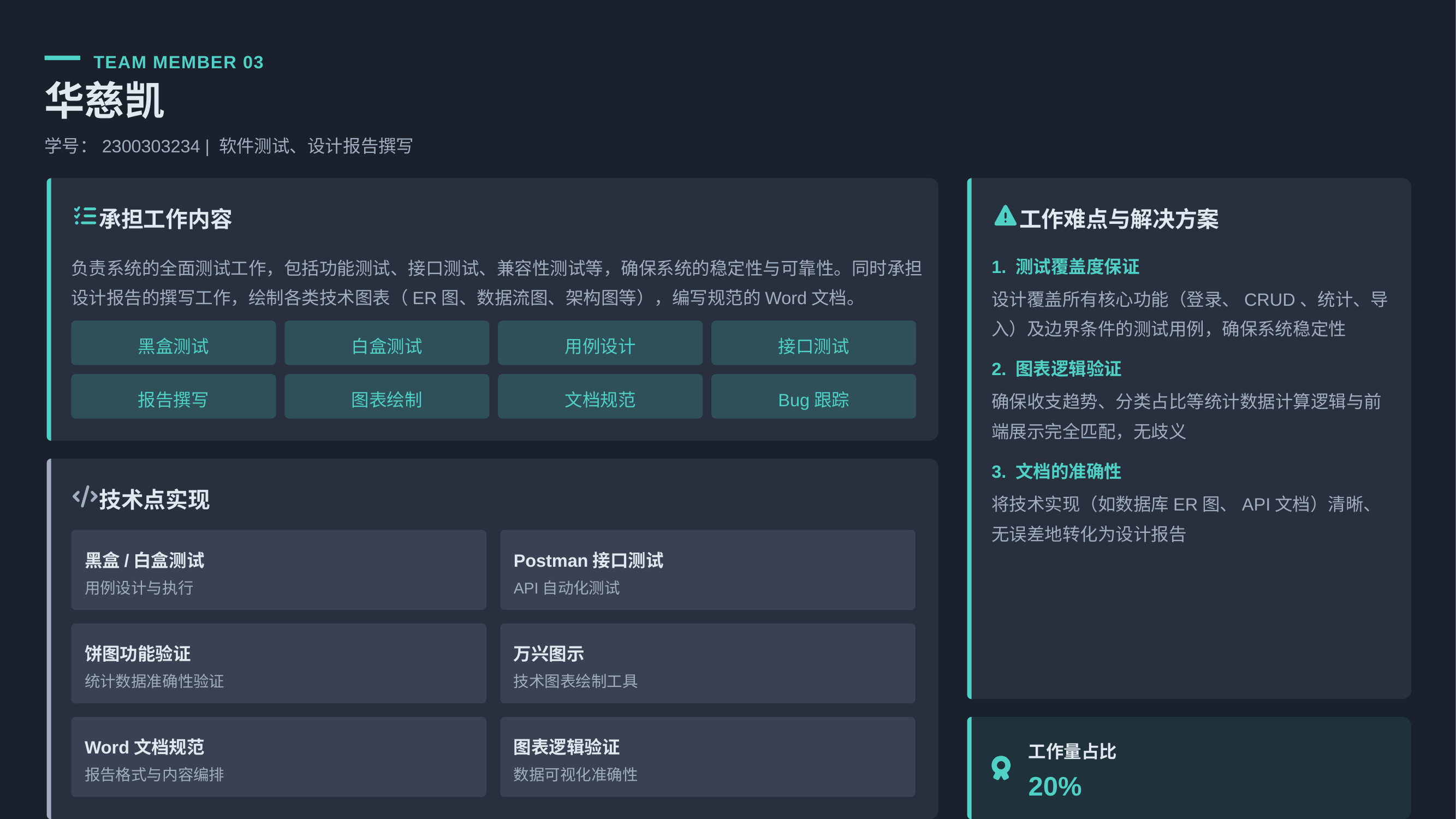

TEAM MEMBER 03

华慈凯
学号：2300303234 | 软件测试、设计报告撰写

承担工作内容
工作难点与解决方案

负责系统的全面测试工作，包括功能测试、接口测试、兼容性测试等，确保系统的稳定性与可靠性。同时承担设计报告的撰写工作，绘制各类技术图表（ER图、数据流图、架构图等），编写规范的Word文档。
1. 测试覆盖度保证
设计覆盖所有核心功能（登录、CRUD、统计、导入）及边界条件的测试用例，确保系统稳定性
黑盒测试

白盒测试

用例设计

接口测试

2. 图表逻辑验证
报告撰写

图表绘制

文档规范

Bug跟踪

确保收支趋势、分类占比等统计数据计算逻辑与前端展示完全匹配，无歧义
3. 文档的准确性

技术点实现

将技术实现（如数据库ER图、API文档）清晰、无误差地转化为设计报告

黑盒/白盒测试
Postman接口测试
用例设计与执行
API自动化测试

饼图功能验证
万兴图示
统计数据准确性验证
技术图表绘制工具

Word文档规范
图表逻辑验证
工作量占比

报告格式与内容编排
数据可视化准确性
20%